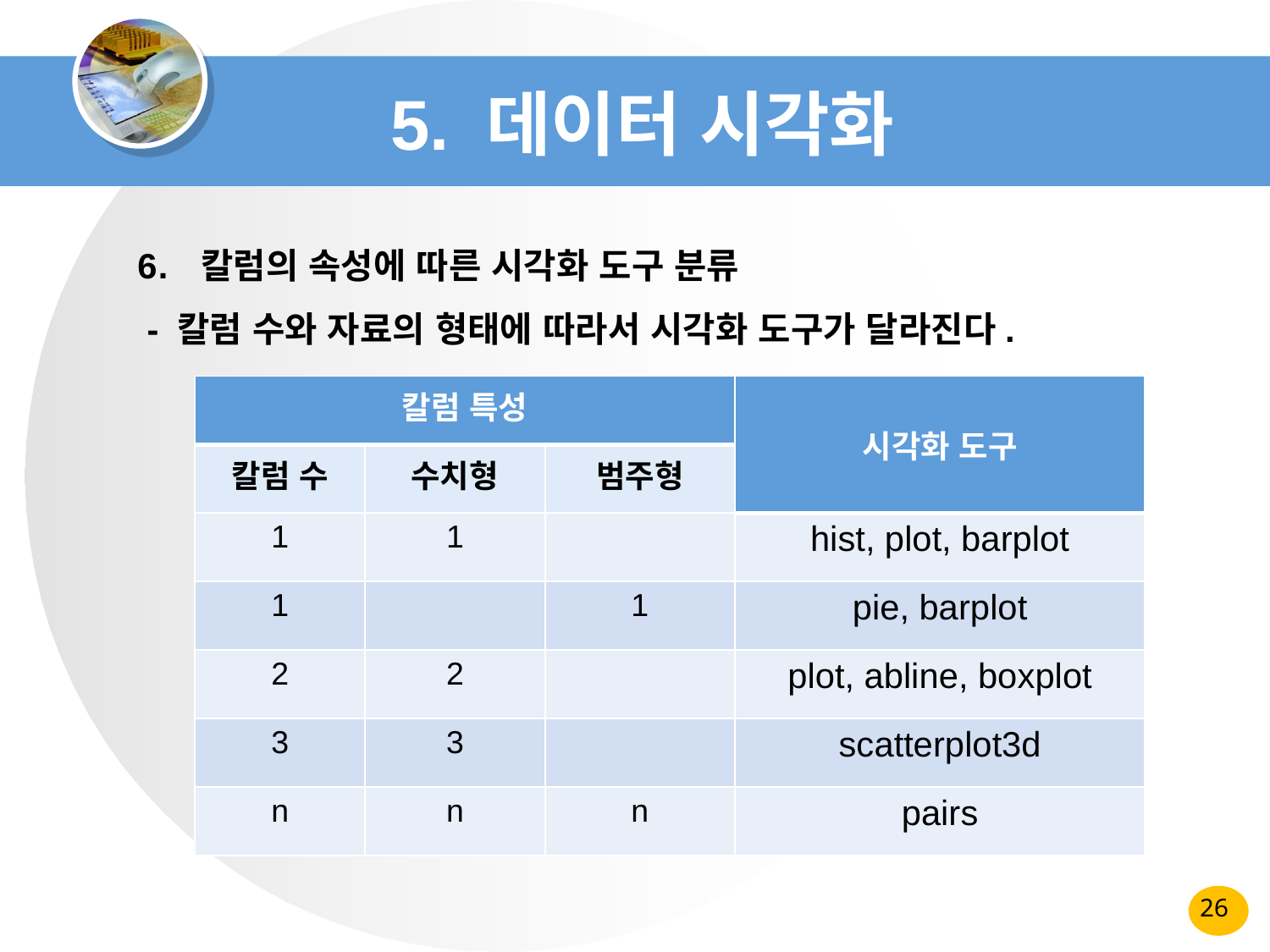

# 5. 데이터 시각화
칼럼의 속성에 따른 시각화 도구 분류
 - 칼럼 수와 자료의 형태에 따라서 시각화 도구가 달라진다.
| 칼럼 특성 |  |  | 시각화 도구 |
| --- | --- | --- | --- |
| 칼럼 수 | 수치형 | 범주형 |  |
| 1 | 1 |  | hist, plot, barplot |
| 1 |  | 1 | pie, barplot |
| 2 | 2 |  | plot, abline, boxplot |
| 3 | 3 |  | scatterplot3d |
| n | n | n | pairs |
26